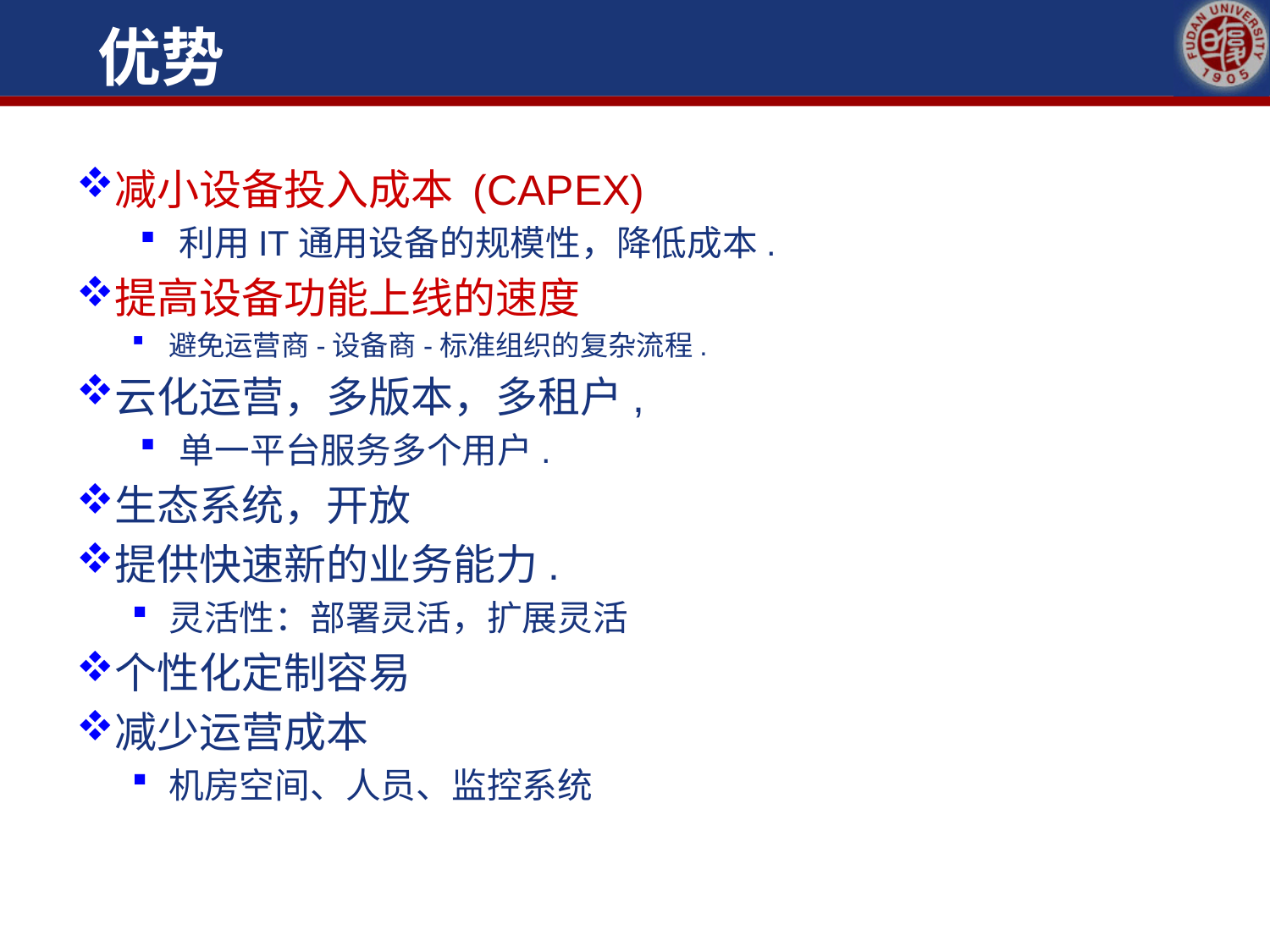

# 优势
减小设备投入成本 (CAPEX)
利用IT通用设备的规模性，降低成本.
提高设备功能上线的速度
避免运营商-设备商-标准组织的复杂流程.
云化运营，多版本，多租户,
单一平台服务多个用户.
生态系统，开放
提供快速新的业务能力.
灵活性：部署灵活，扩展灵活
个性化定制容易
减少运营成本
机房空间、人员、监控系统